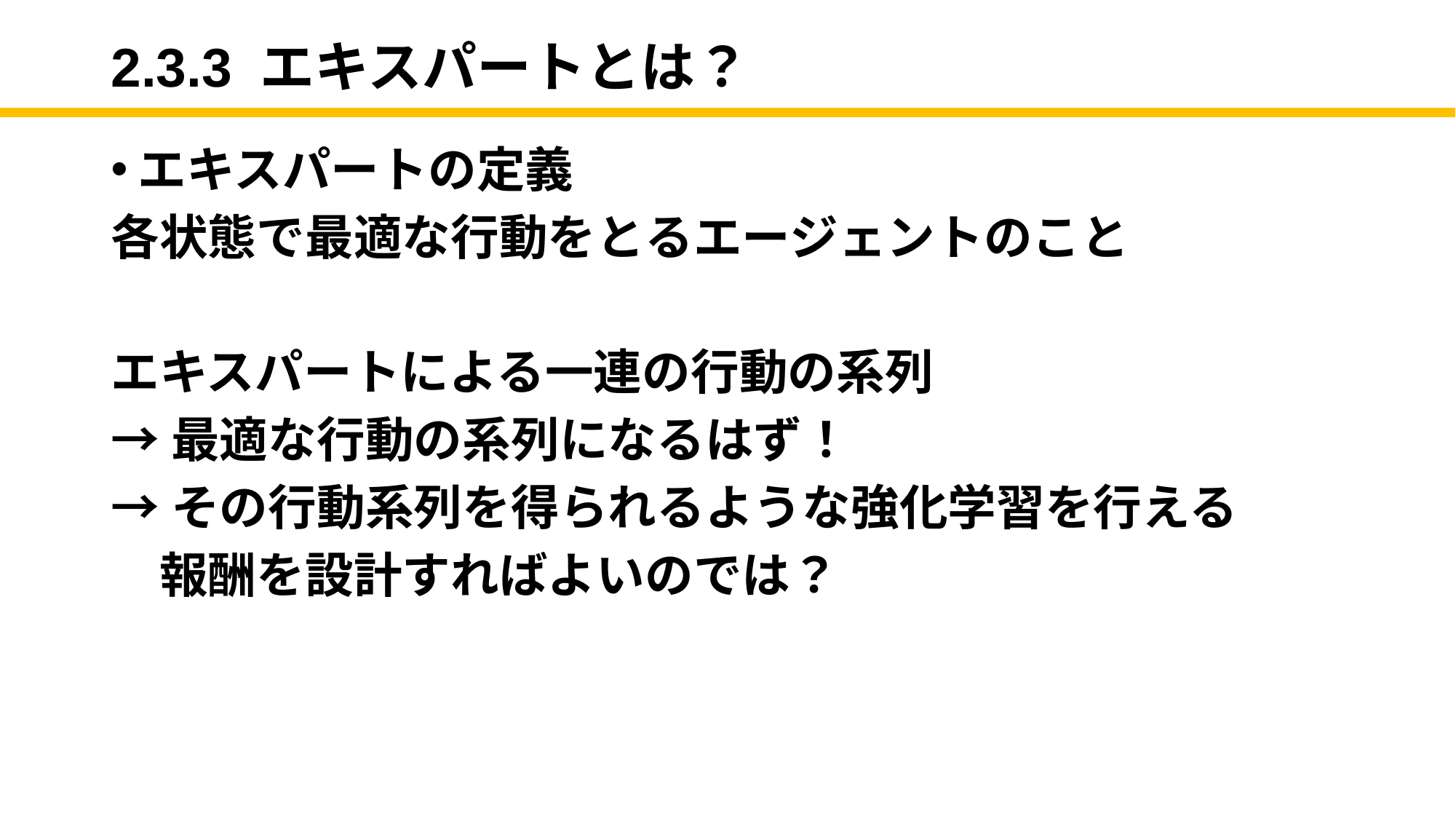

# 2.3.3 エキスパートとは？
エキスパートの定義
各状態で最適な行動をとるエージェントのこと

エキスパートによる一連の行動の系列
→最適な行動の系列になるはず！
→その行動系列を得られるような強化学習を行える
　報酬を設計すればよいのでは？